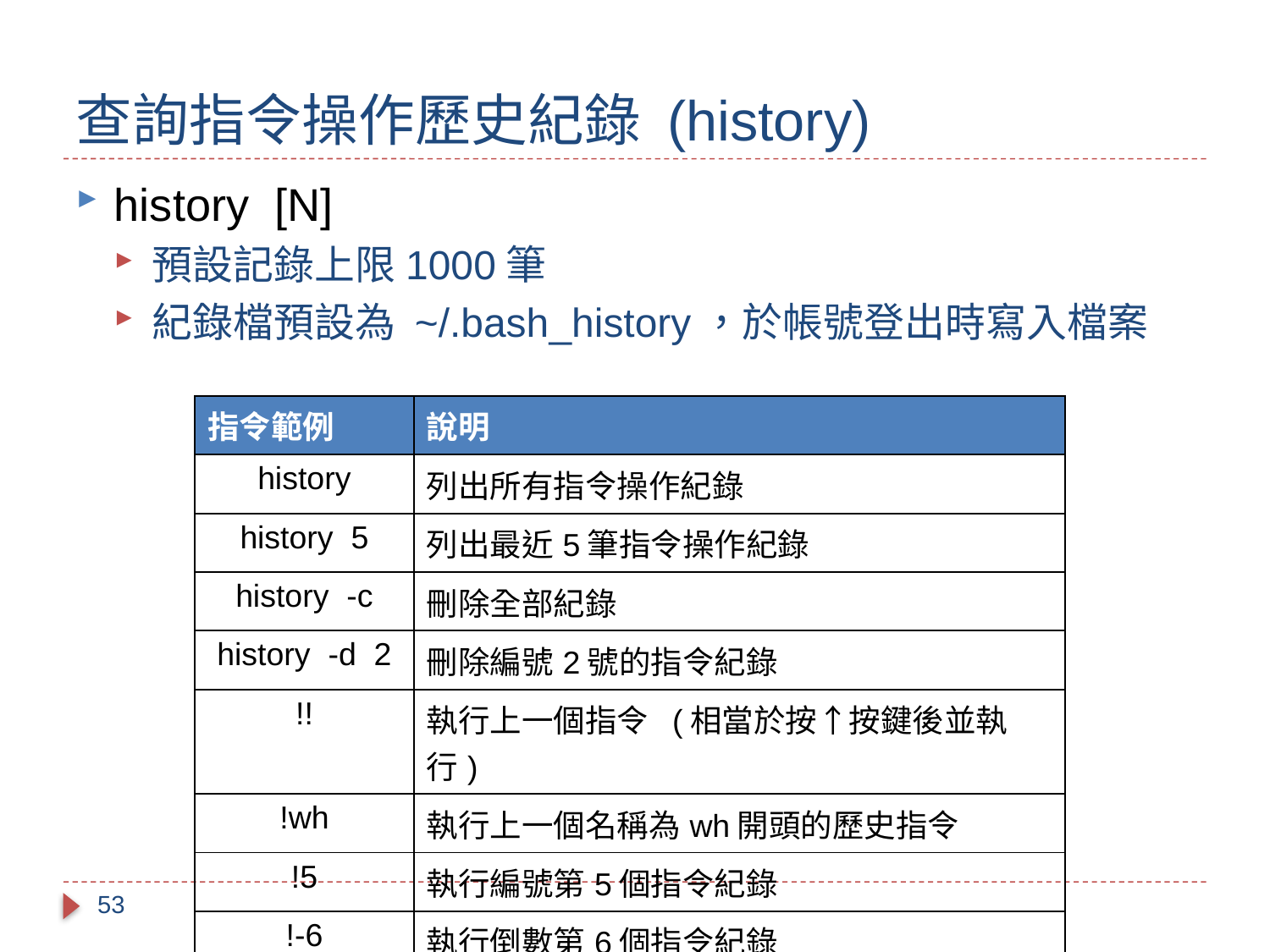

# 查詢指令操作歷史紀錄 (history)
history  [N]
預設記錄上限1000筆
紀錄檔預設為 ~/.bash_history，於帳號登出時寫入檔案

| 指令範例 | 說明 |
| --- | --- |
| history | 列出所有指令操作紀錄 |
| history 5 | 列出最近5筆指令操作紀錄 |
| history -c | 刪除全部紀錄 |
| history -d 2 | 刪除編號2號的指令紀錄 |
| !! | 執行上一個指令 (相當於按↑按鍵後並執行) |
| !wh | 執行上一個名稱為wh開頭的歷史指令 |
| !5 | 執行編號第5個指令紀錄 |
| !-6 | 執行倒數第6個指令紀錄 |
53